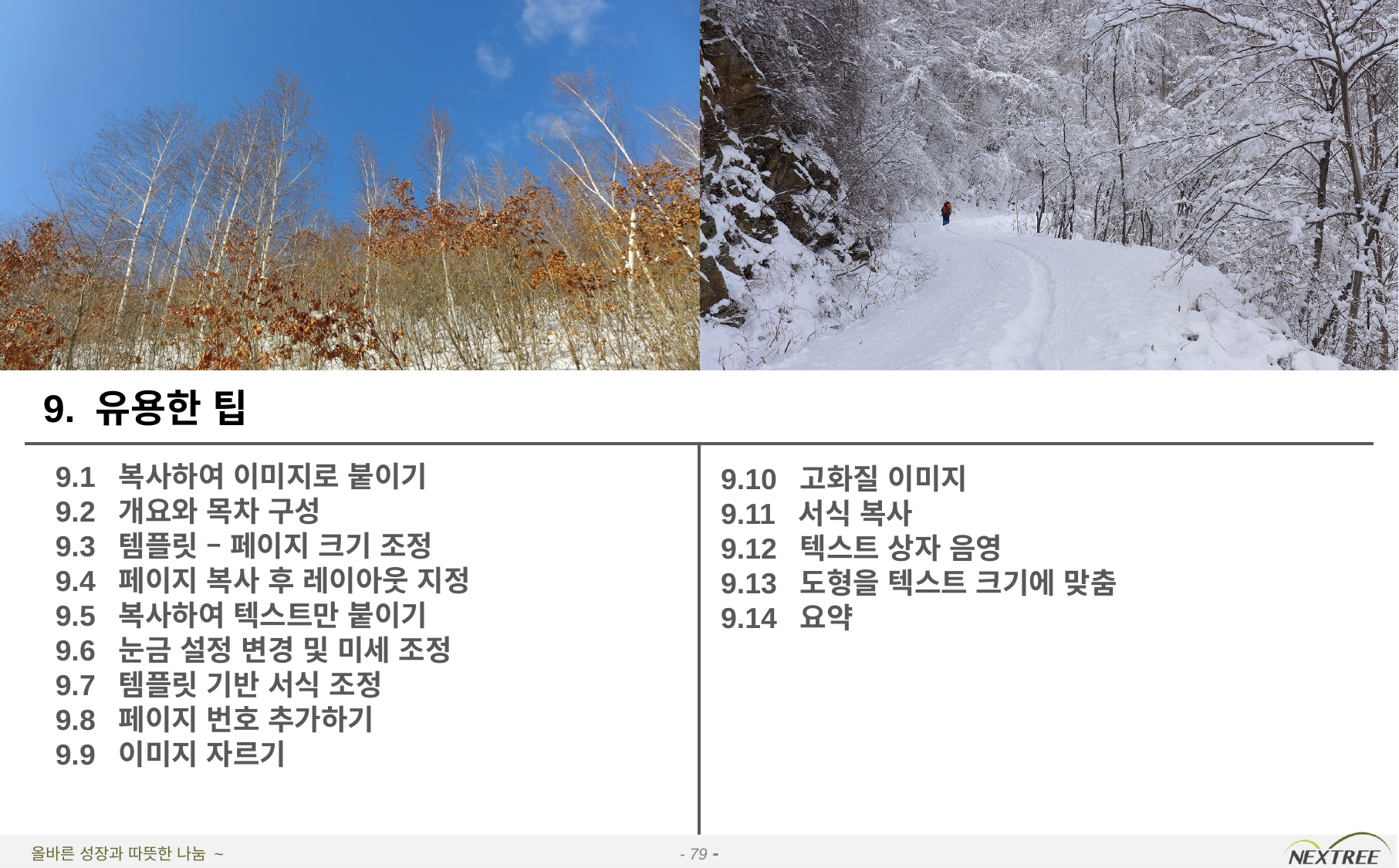

# 9. 유용한 팁
9.1  복사하여 이미지로 붙이기
9.2  개요와 목차 구성
9.3  템플릿 – 페이지 크기 조정
9.4  페이지 복사 후 레이아웃 지정
9.5  복사하여 텍스트만 붙이기
9.6  눈금 설정 변경 및 미세 조정
9.7  템플릿 기반 서식 조정
9.8  페이지 번호 추가하기
9.9  이미지 자르기
9.10  고화질 이미지
9.11  서식 복사
9.12  텍스트 상자 음영
9.13  도형을 텍스트 크기에 맞춤
9.14  요약